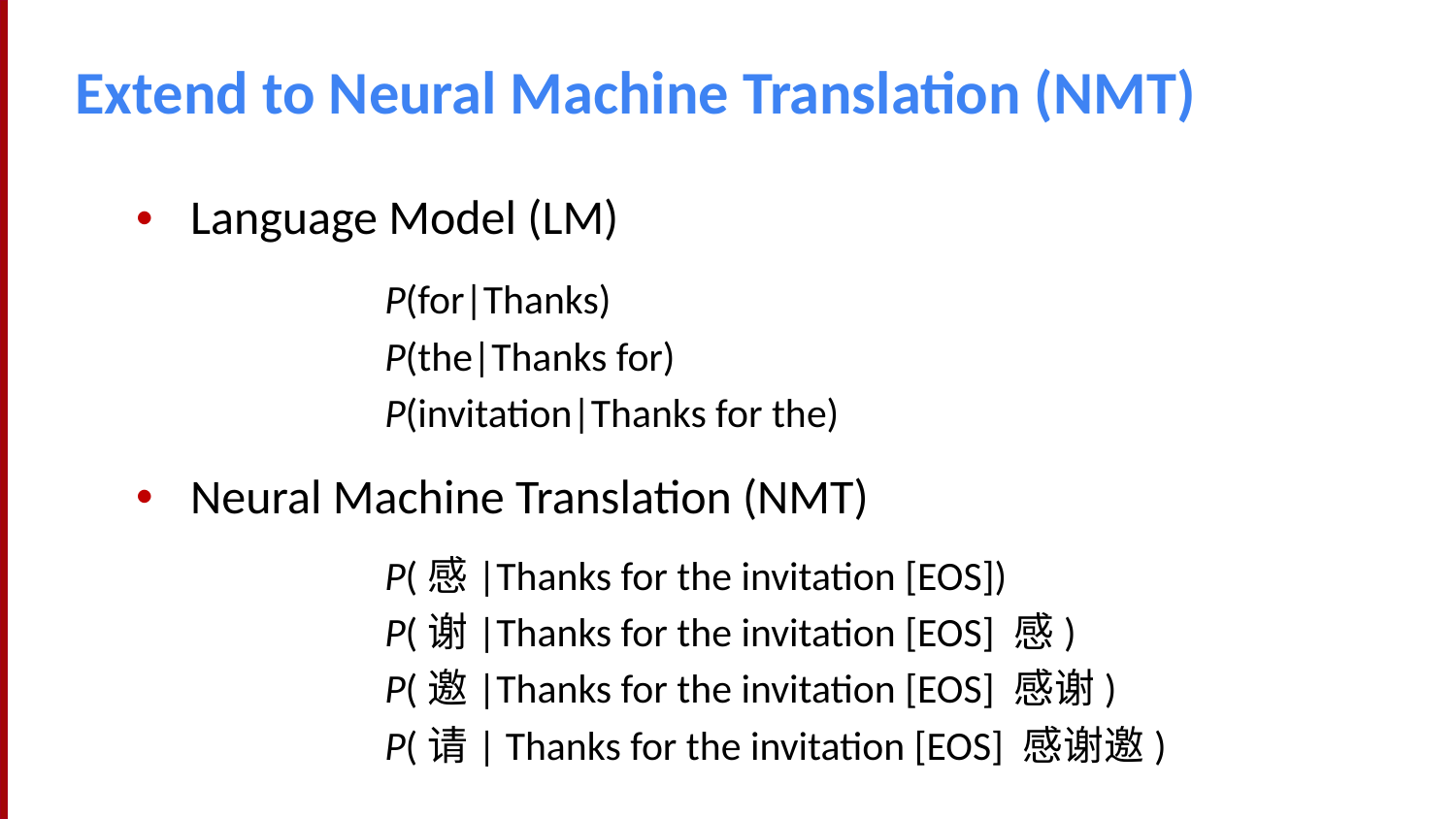

# Extend to Neural Machine Translation (NMT)
Language Model (LM)
	P(for|Thanks)
	P(the|Thanks for)
	P(invitation|Thanks for the)
Neural Machine Translation (NMT)
	P(感|Thanks for the invitation [EOS])
	P(谢|Thanks for the invitation [EOS] 感)
	P(邀|Thanks for the invitation [EOS] 感谢)
	P(请| Thanks for the invitation [EOS] 感谢邀)